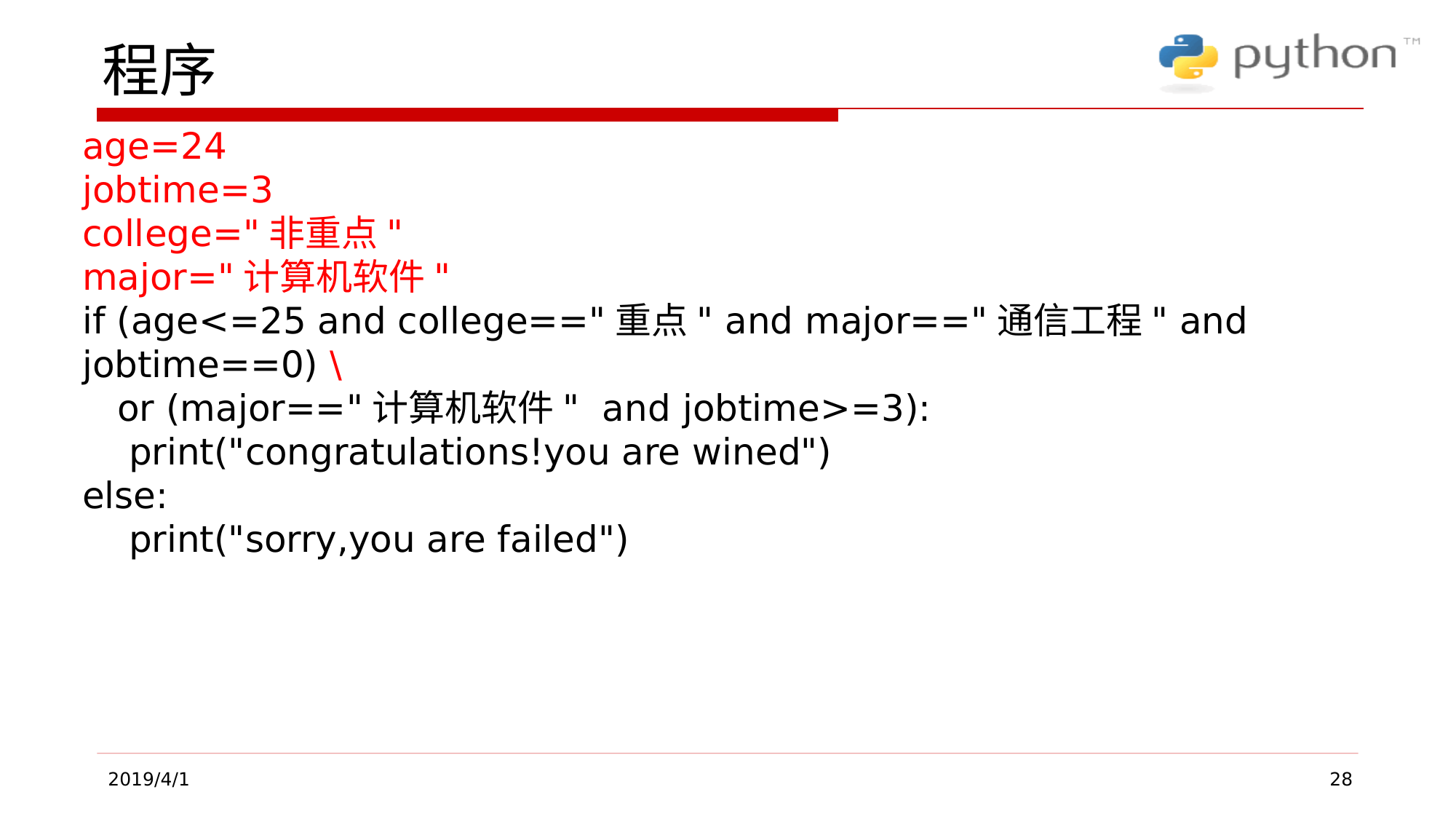

# 程序
age=24
jobtime=3
college="非重点"
major="计算机软件"
if (age<=25 and college=="重点" and major=="通信工程" and jobtime==0) \
   or (major=="计算机软件"  and jobtime>=3):
    print("congratulations!you are wined")
else:
    print("sorry,you are failed")
28
2019/4/1